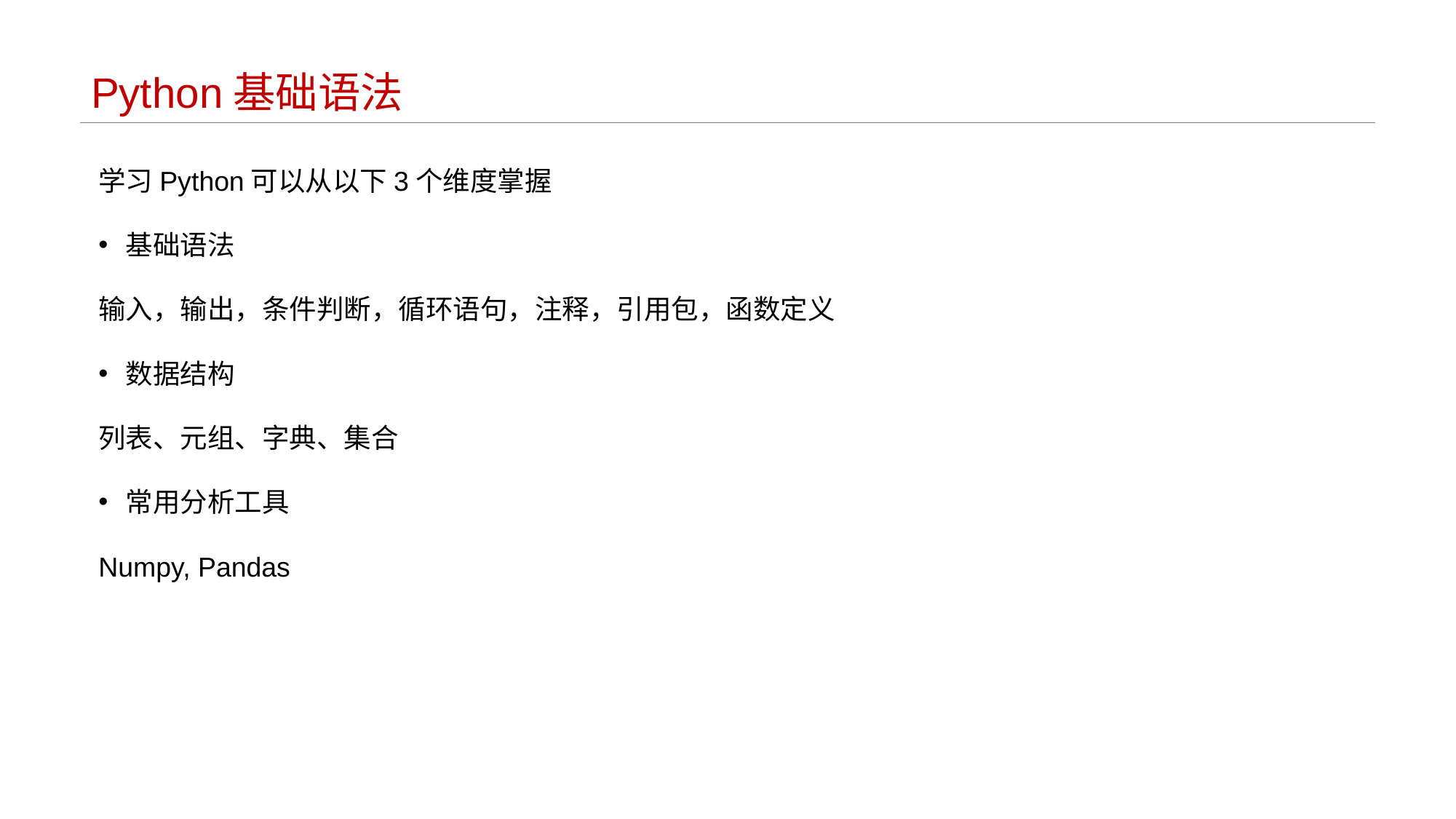

# Python基础语法
学习Python可以从以下3个维度掌握
基础语法
输入，输出，条件判断，循环语句，注释，引用包，函数定义
数据结构
列表、元组、字典、集合
常用分析工具
Numpy, Pandas